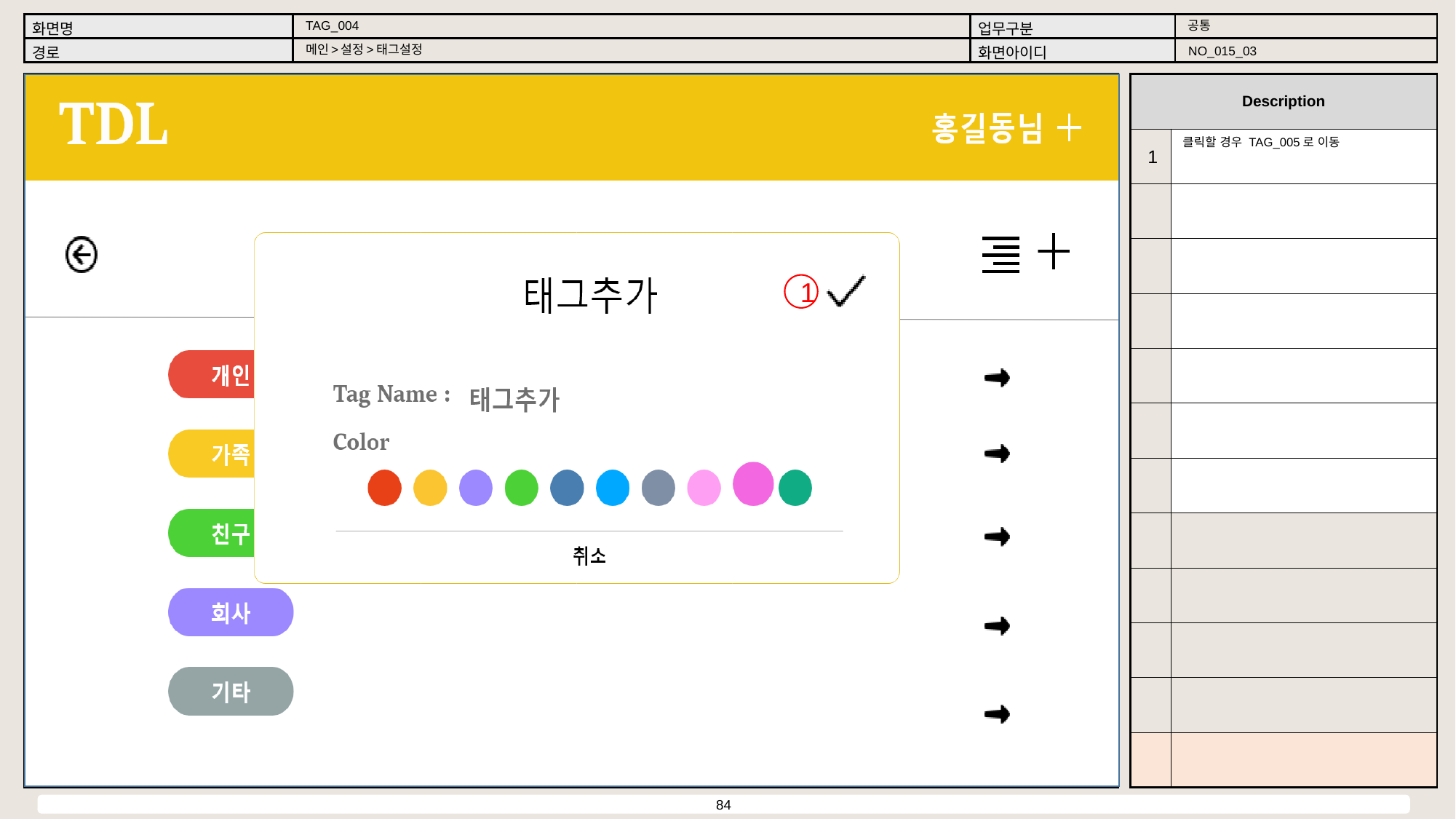

공통
TAG_004
메인>설정>태그설정
NO_015_03

클릭할 경우 TAG_005로 이동
1
1